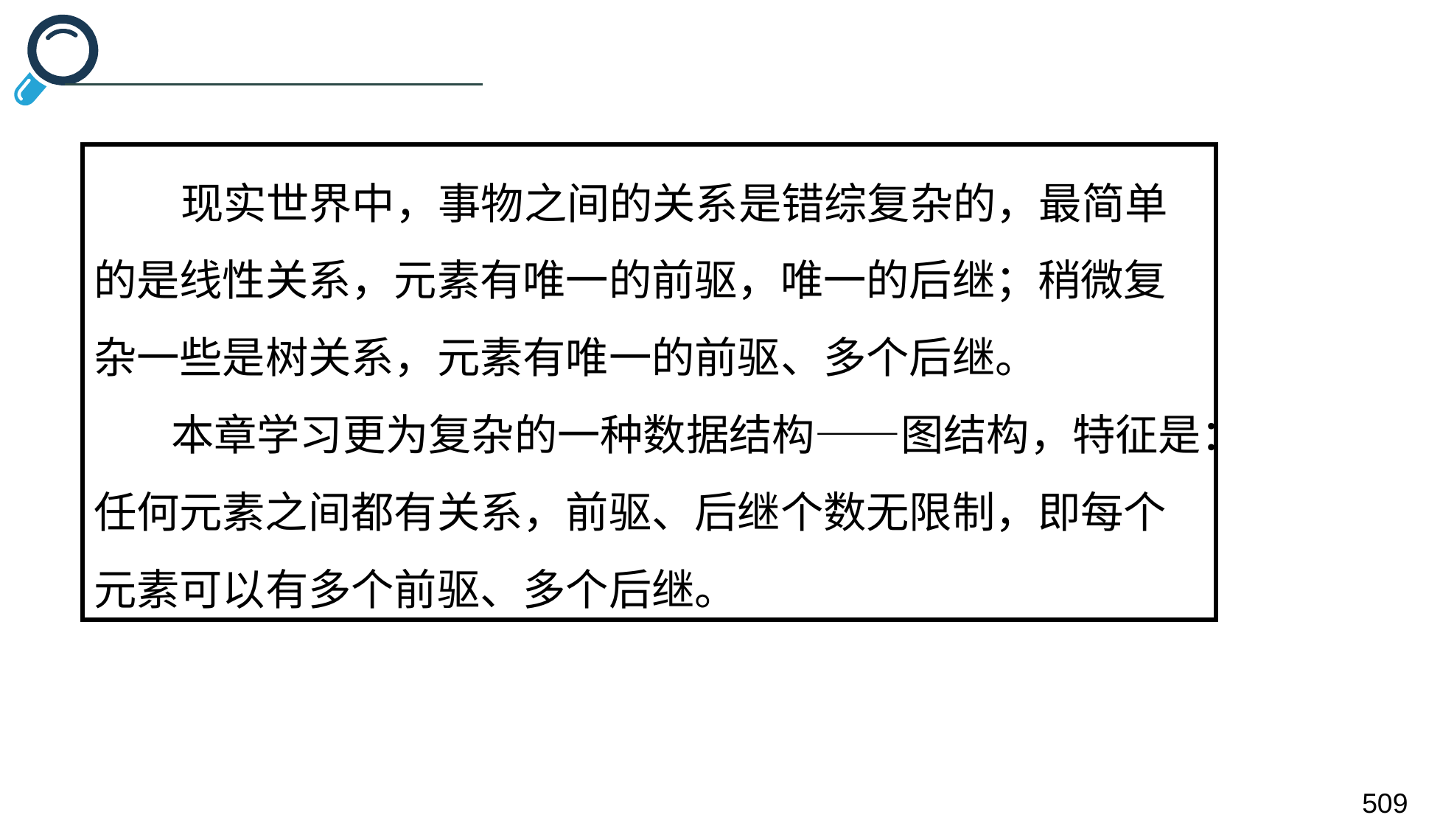

现实世界中，事物之间的关系是错综复杂的，最简单的是线性关系，元素有唯一的前驱，唯一的后继；稍微复杂一些是树关系，元素有唯一的前驱、多个后继。
       本章学习更为复杂的一种数据结构——图结构，特征是：任何元素之间都有关系，前驱、后继个数无限制，即每个元素可以有多个前驱、多个后继。
509